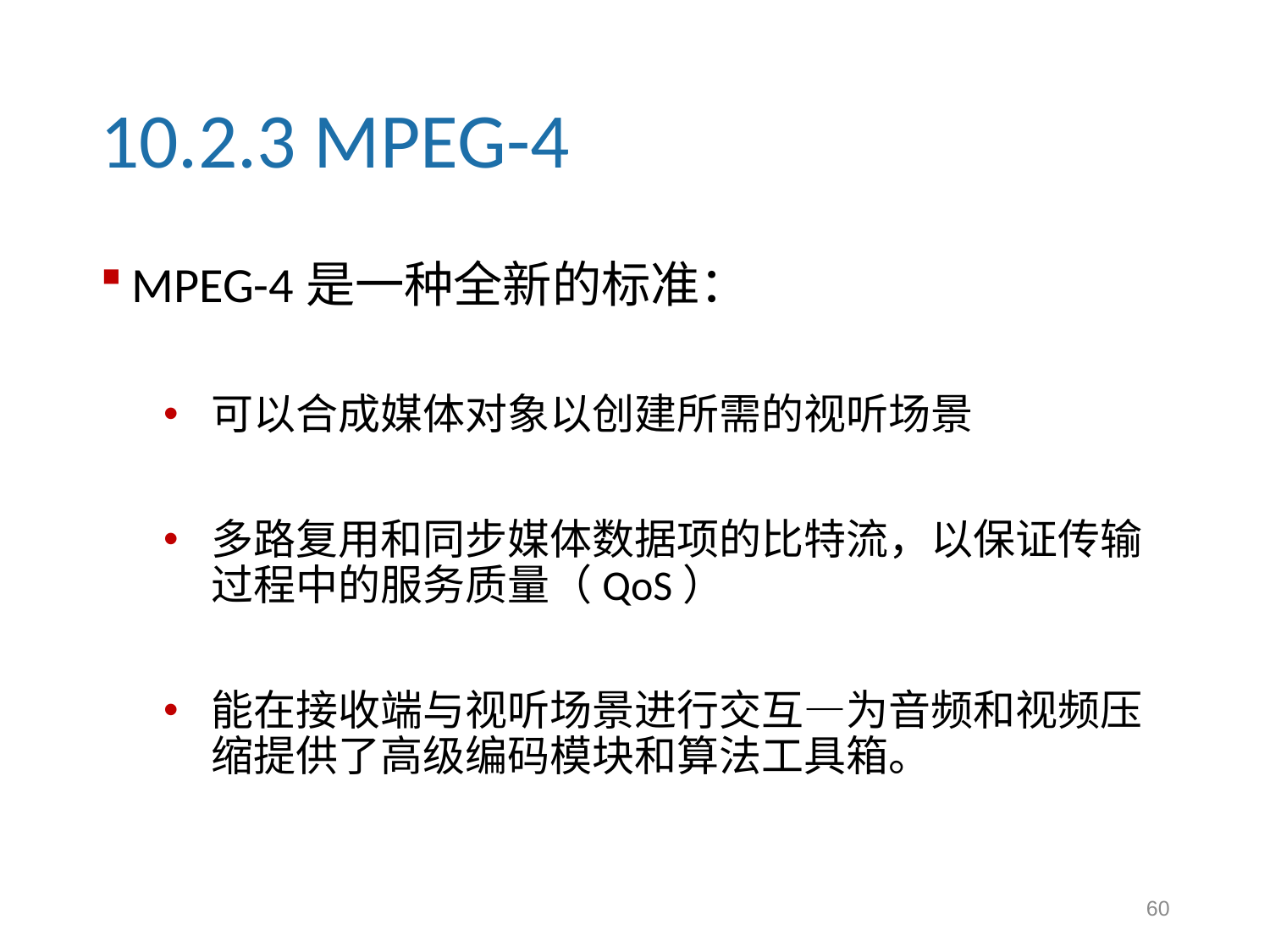

# 10.2.3 MPEG-4
MPEG-4是一种全新的标准：

可以合成媒体对象以创建所需的视听场景

多路复用和同步媒体数据项的比特流，以保证传输过程中的服务质量（QoS）

能在接收端与视听场景进行交互—为音频和视频压缩提供了高级编码模块和算法工具箱。
60